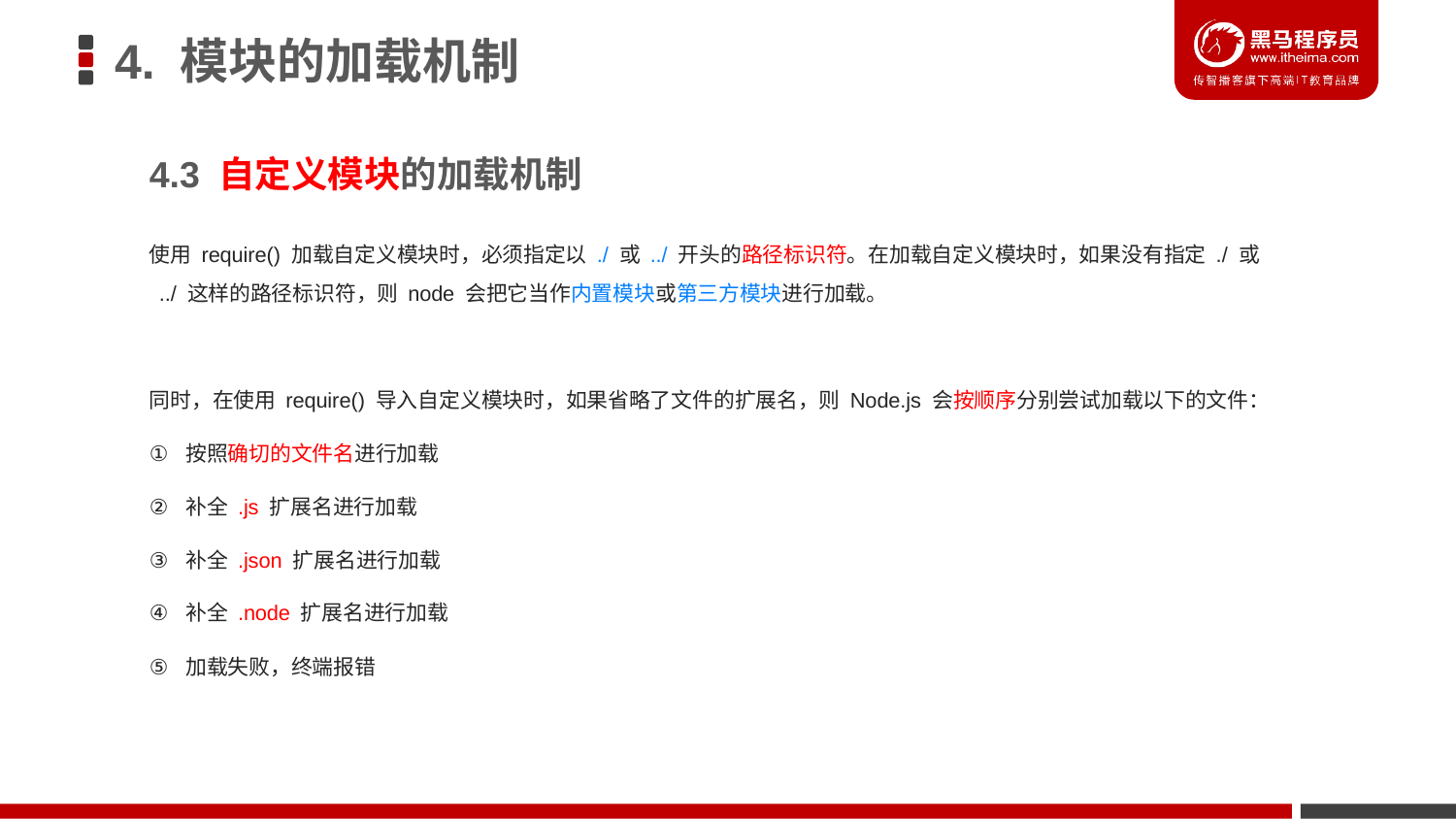

# 4. 模块的加载机制
4.3 自定义模块的加载机制
使用 require() 加载自定义模块时，必须指定以 ./ 或 ../ 开头的路径标识符。在加载自定义模块时，如果没有指定 ./ 或 ../ 这样的路径标识符，则 node 会把它当作内置模块或第三方模块进行加载。

同时，在使用 require() 导入自定义模块时，如果省略了文件的扩展名，则 Node.js 会按顺序分别尝试加载以下的文件：
按照确切的文件名进行加载
补全 .js 扩展名进行加载
补全 .json 扩展名进行加载
补全 .node 扩展名进行加载
加载失败，终端报错